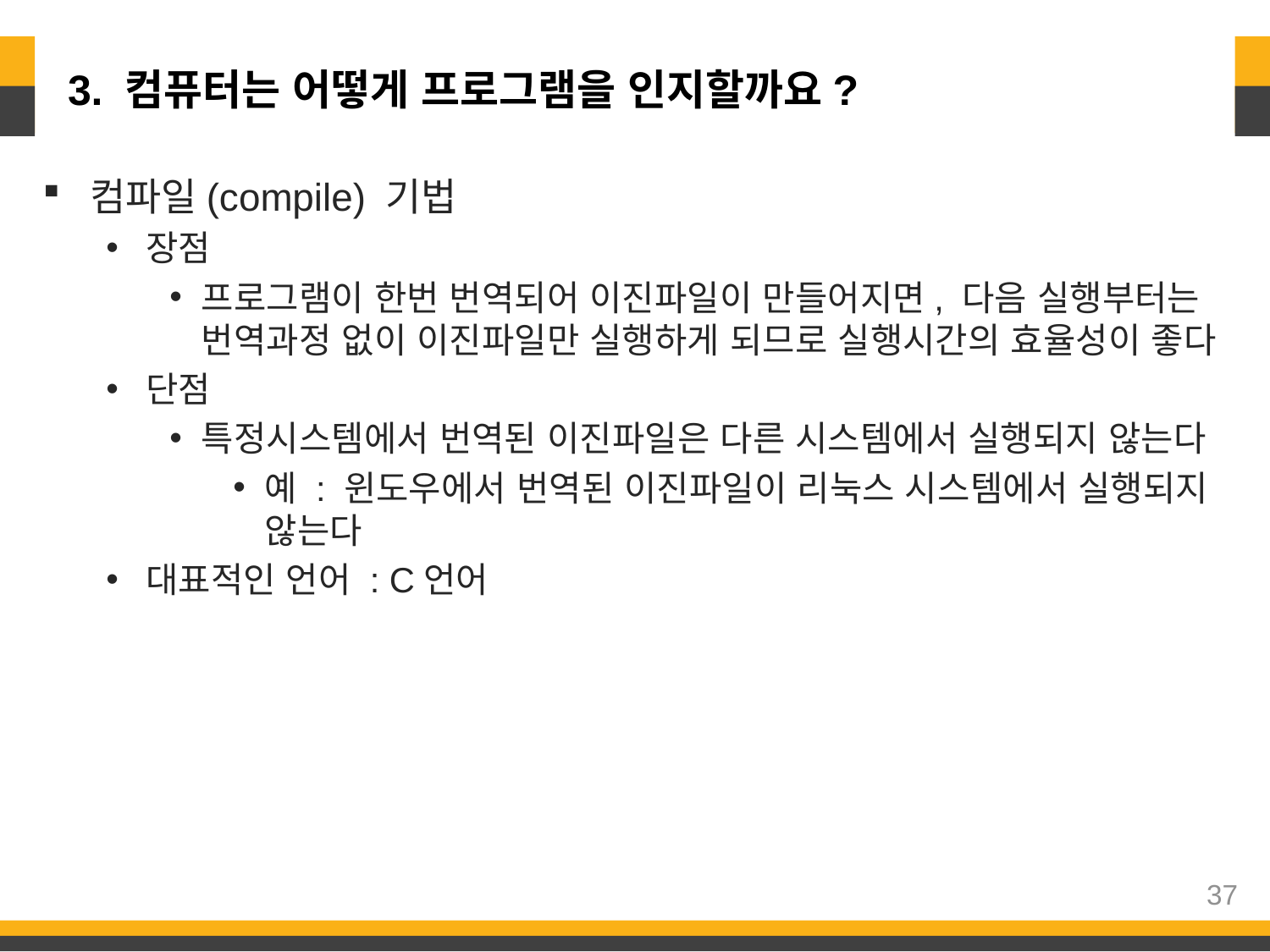

# 3. 컴퓨터는 어떻게 프로그램을 인지할까요?
컴파일(compile) 기법
장점
프로그램이 한번 번역되어 이진파일이 만들어지면, 다음 실행부터는 번역과정 없이 이진파일만 실행하게 되므로 실행시간의 효율성이 좋다
단점
특정시스템에서 번역된 이진파일은 다른 시스템에서 실행되지 않는다
예 : 윈도우에서 번역된 이진파일이 리눅스 시스템에서 실행되지 않는다
대표적인 언어 : C언어

37